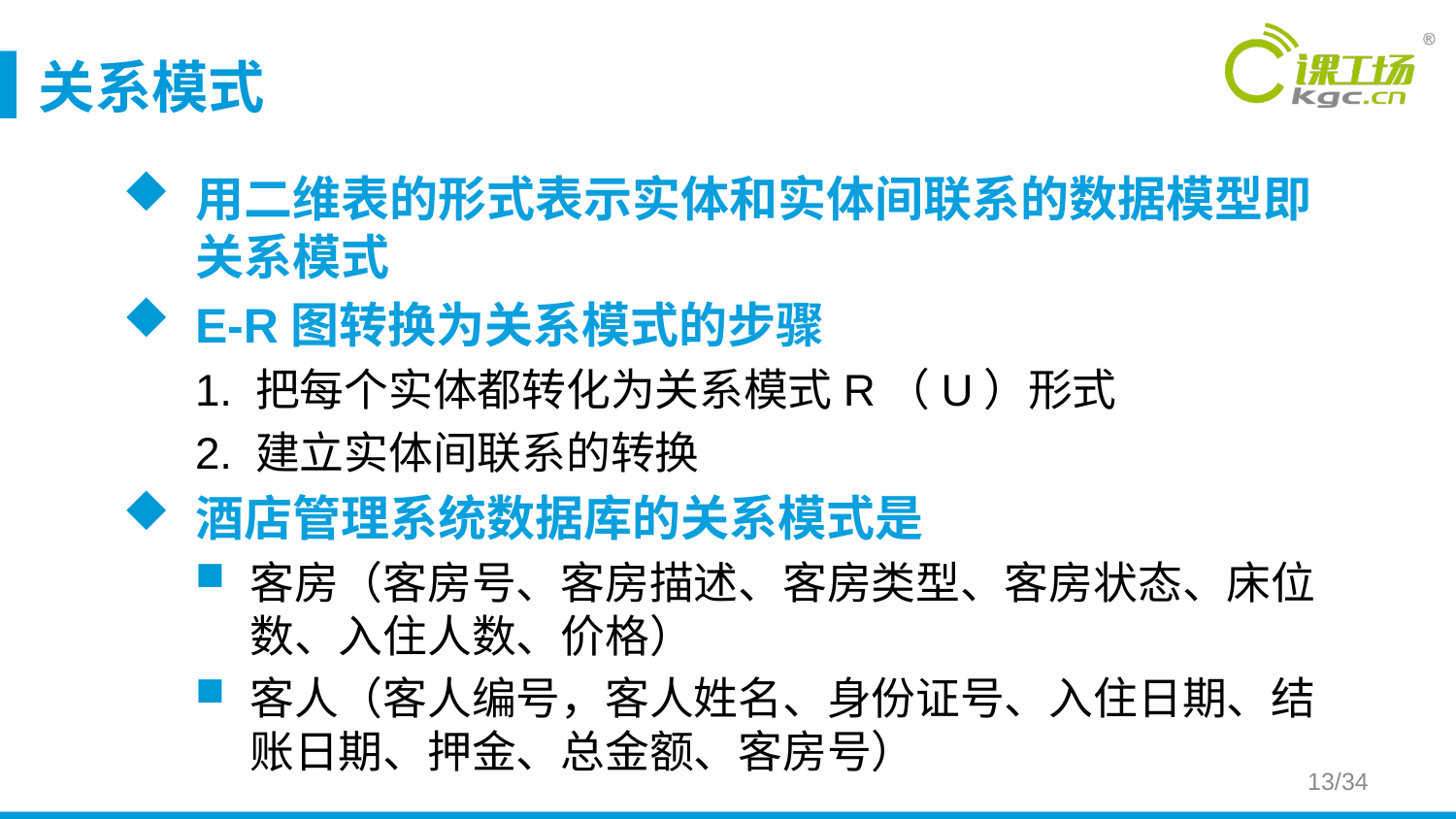

# 关系模式
用二维表的形式表示实体和实体间联系的数据模型即关系模式
E-R图转换为关系模式的步骤
1. 把每个实体都转化为关系模式R（U）形式
2. 建立实体间联系的转换
酒店管理系统数据库的关系模式是
客房（客房号、客房描述、客房类型、客房状态、床位数、入住人数、价格）
客人（客人编号，客人姓名、身份证号、入住日期、结账日期、押金、总金额、客房号）
13/34